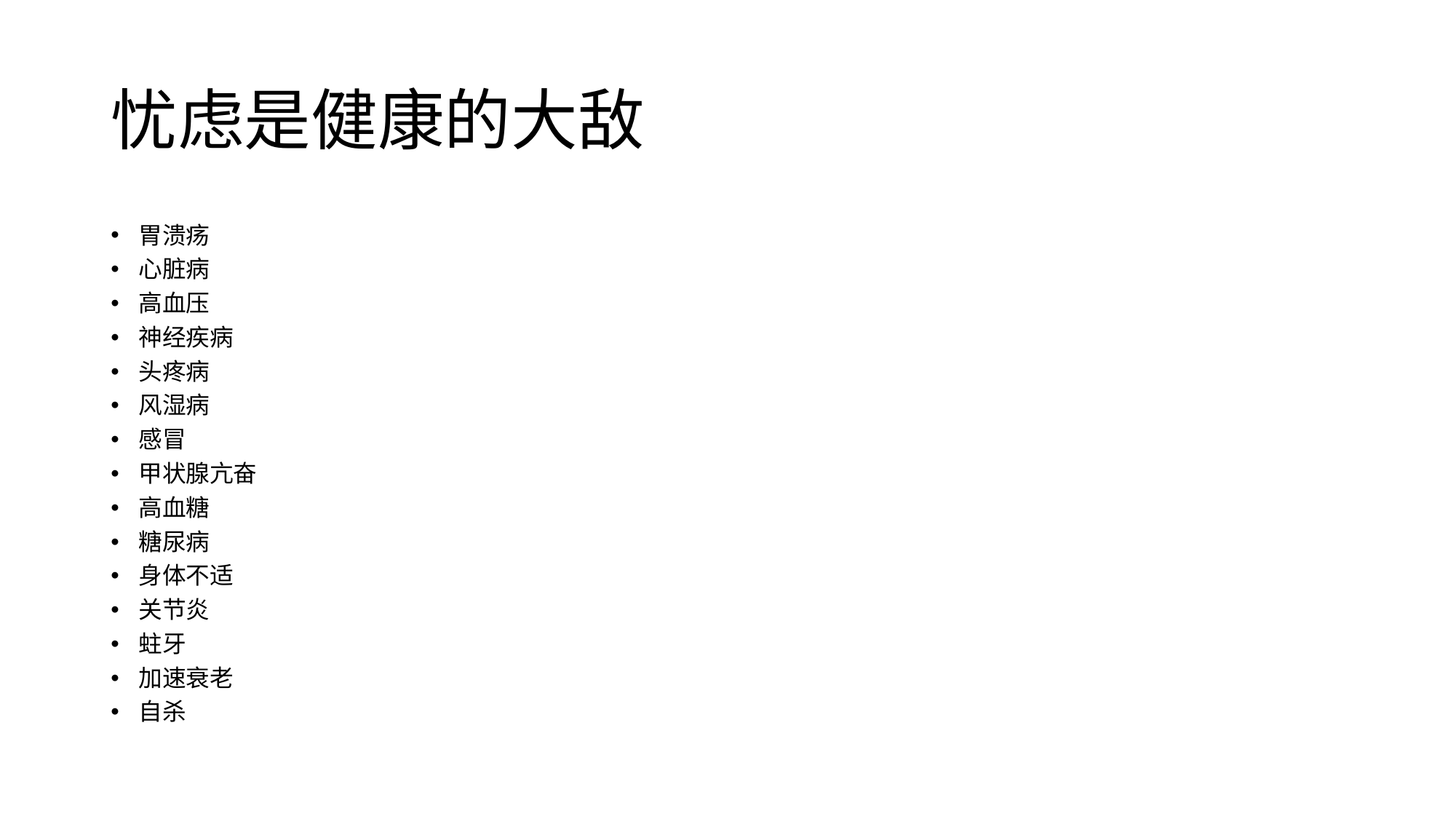

# 忧虑是健康的大敌
胃溃疡
心脏病
高血压
神经疾病
头疼病
风湿病
感冒
甲状腺亢奋
高血糖
糖尿病
身体不适
关节炎
蛀牙
加速衰老
自杀